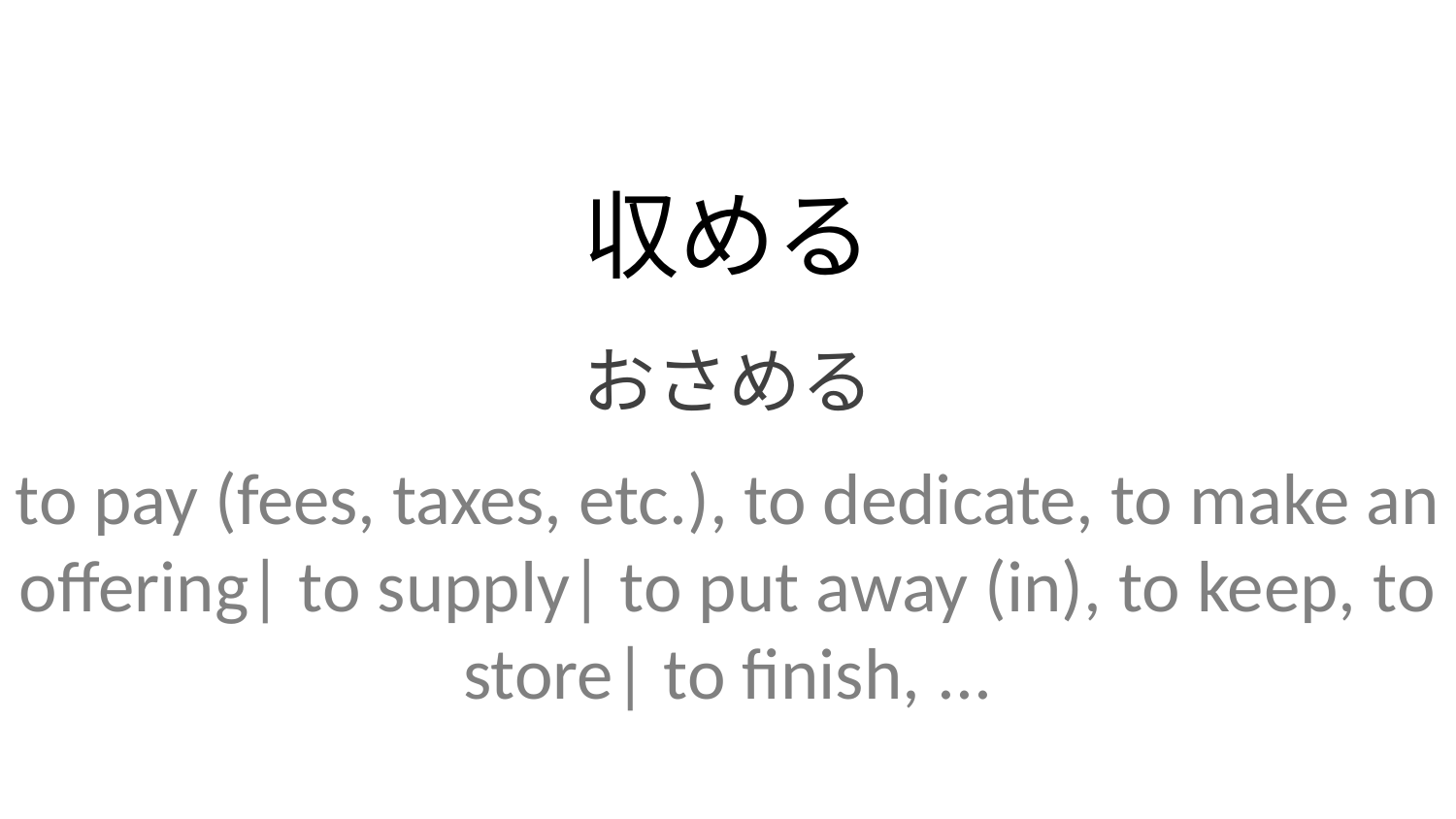

収める

おさめる
to pay (fees, taxes, etc.), to dedicate, to make an offering| to supply| to put away (in), to keep, to store| to finish, ...